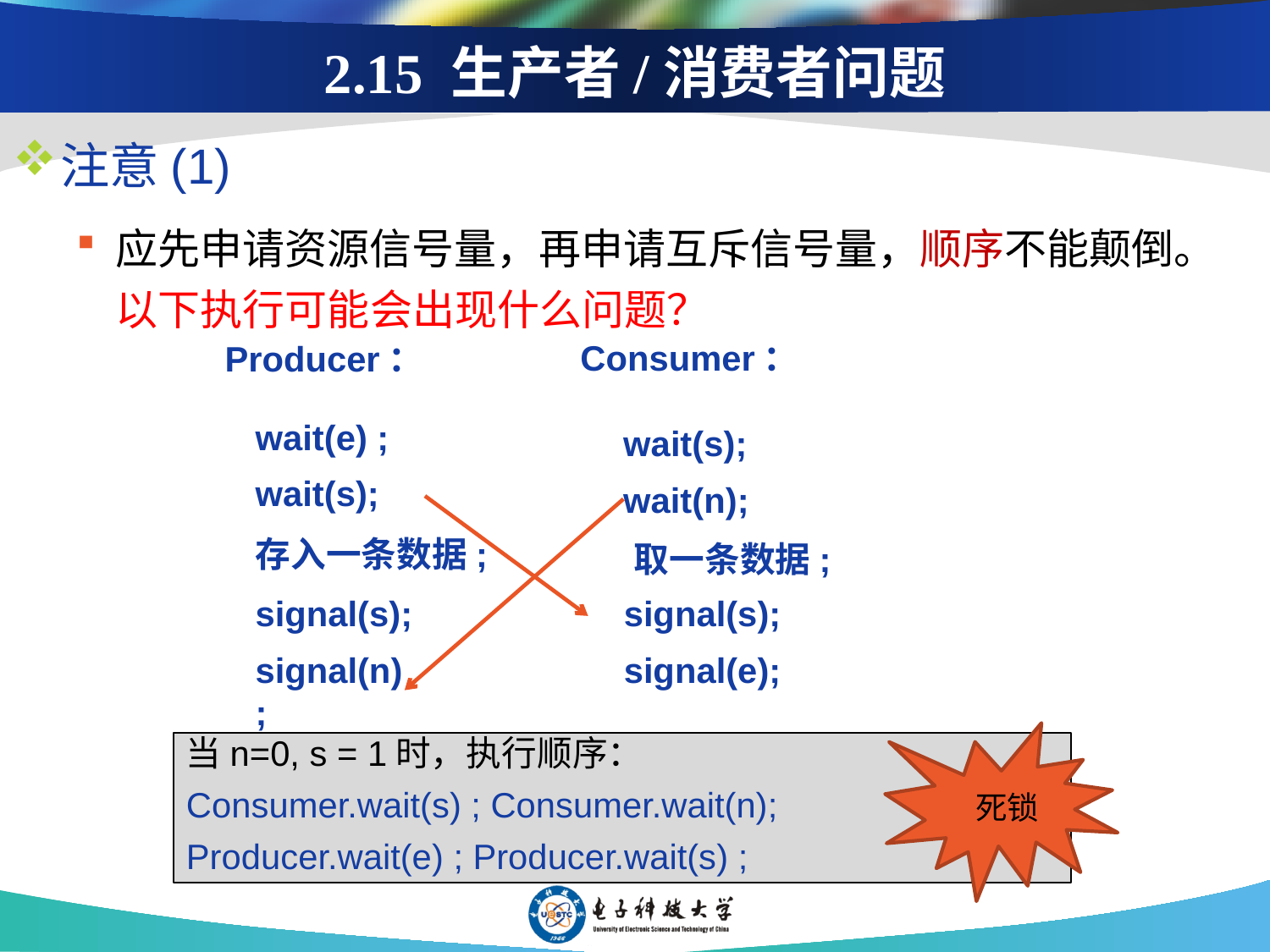

# 2.15 生产者/消费者问题
注意(1)
应先申请资源信号量，再申请互斥信号量，顺序不能颠倒。以下执行可能会出现什么问题？

Consumer：
Producer：
wait(e) ;
wait(s);
wait(s);
wait(n);
存入一条数据;
取一条数据;
signal(s);
signal(s);
signal(n);
signal(e);
 死锁
当n=0, s = 1时，执行顺序：
Consumer.wait(s) ; Consumer.wait(n);
Producer.wait(e) ; Producer.wait(s) ;